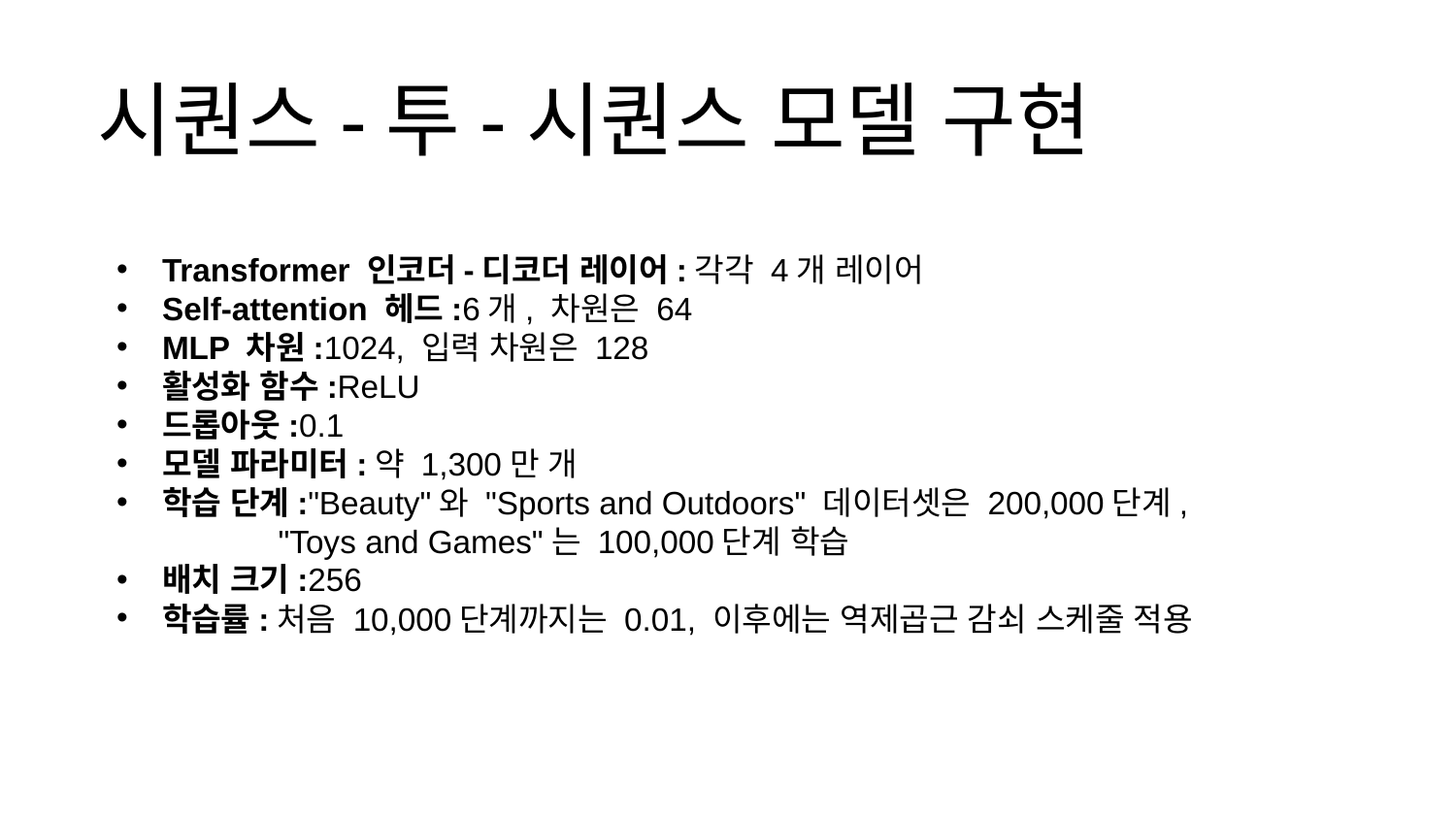

시퀀스-투-시퀀스 모델 구현
Transformer 인코더-디코더 레이어:각각 4개 레이어
Self-attention 헤드:6개, 차원은 64
MLP 차원:1024, 입력 차원은 128
활성화 함수:ReLU
드롭아웃:0.1
모델 파라미터:약 1,300만 개
학습 단계:"Beauty"와 "Sports and Outdoors" 데이터셋은 200,000단계,
                  "Toys and Games"는 100,000단계 학습
배치 크기:256
학습률:처음 10,000단계까지는 0.01, 이후에는 역제곱근 감쇠 스케줄 적용